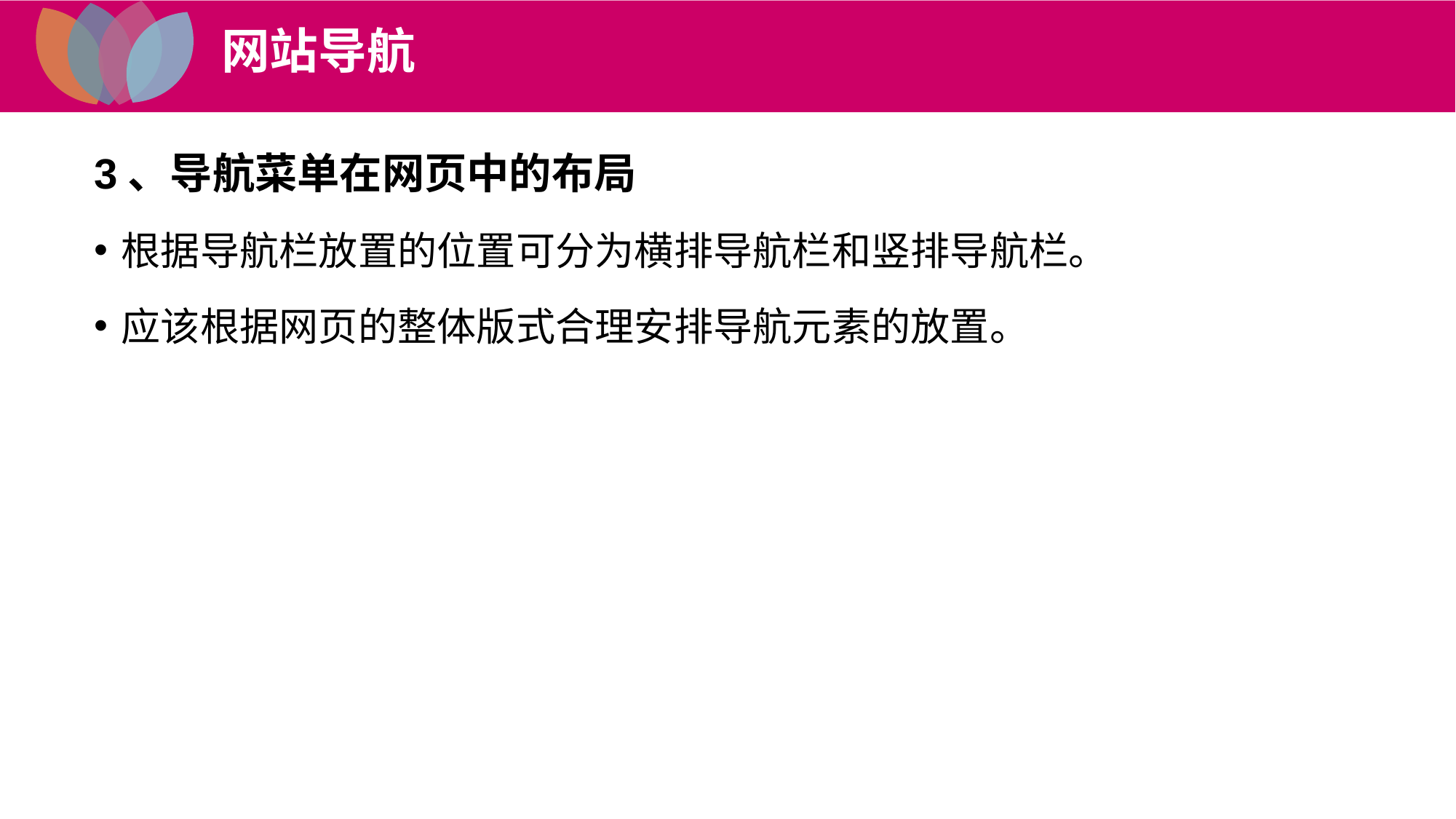

网站导航
3、导航菜单在网页中的布局
根据导航栏放置的位置可分为横排导航栏和竖排导航栏。
应该根据网页的整体版式合理安排导航元素的放置。